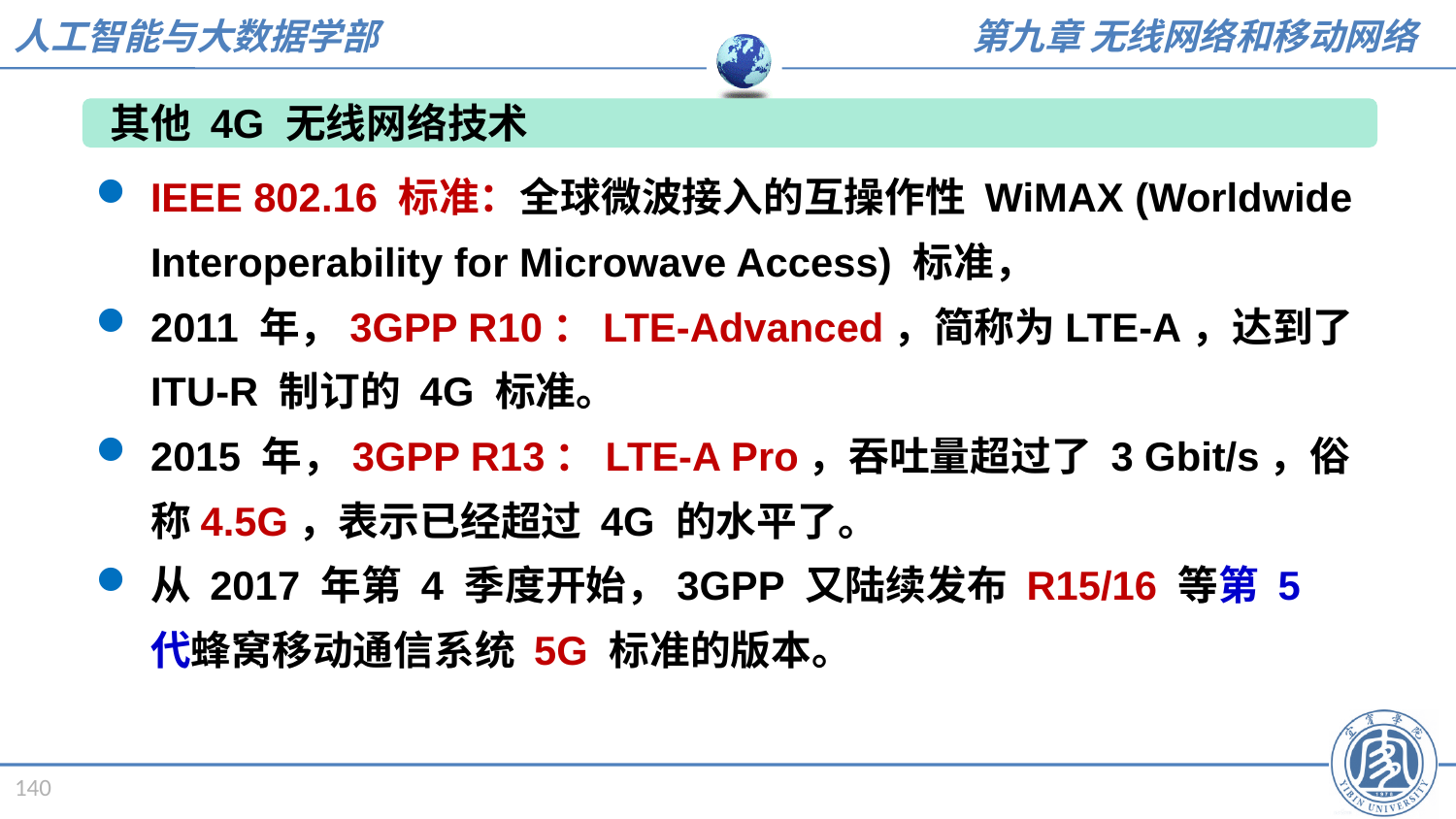

其他 4G 无线网络技术

IEEE 802.16 标准：全球微波接入的互操作性 WiMAX (Worldwide Interoperability for Microwave Access) 标准，
2011 年，3GPP R10：LTE-Advanced，简称为LTE-A，达到了ITU-R 制订的 4G 标准。
2015 年，3GPP R13：LTE-A Pro，吞吐量超过了 3 Gbit/s，俗称4.5G，表示已经超过 4G 的水平了。
从 2017 年第 4 季度开始，3GPP 又陆续发布 R15/16 等第 5 代蜂窝移动通信系统 5G 标准的版本。
140